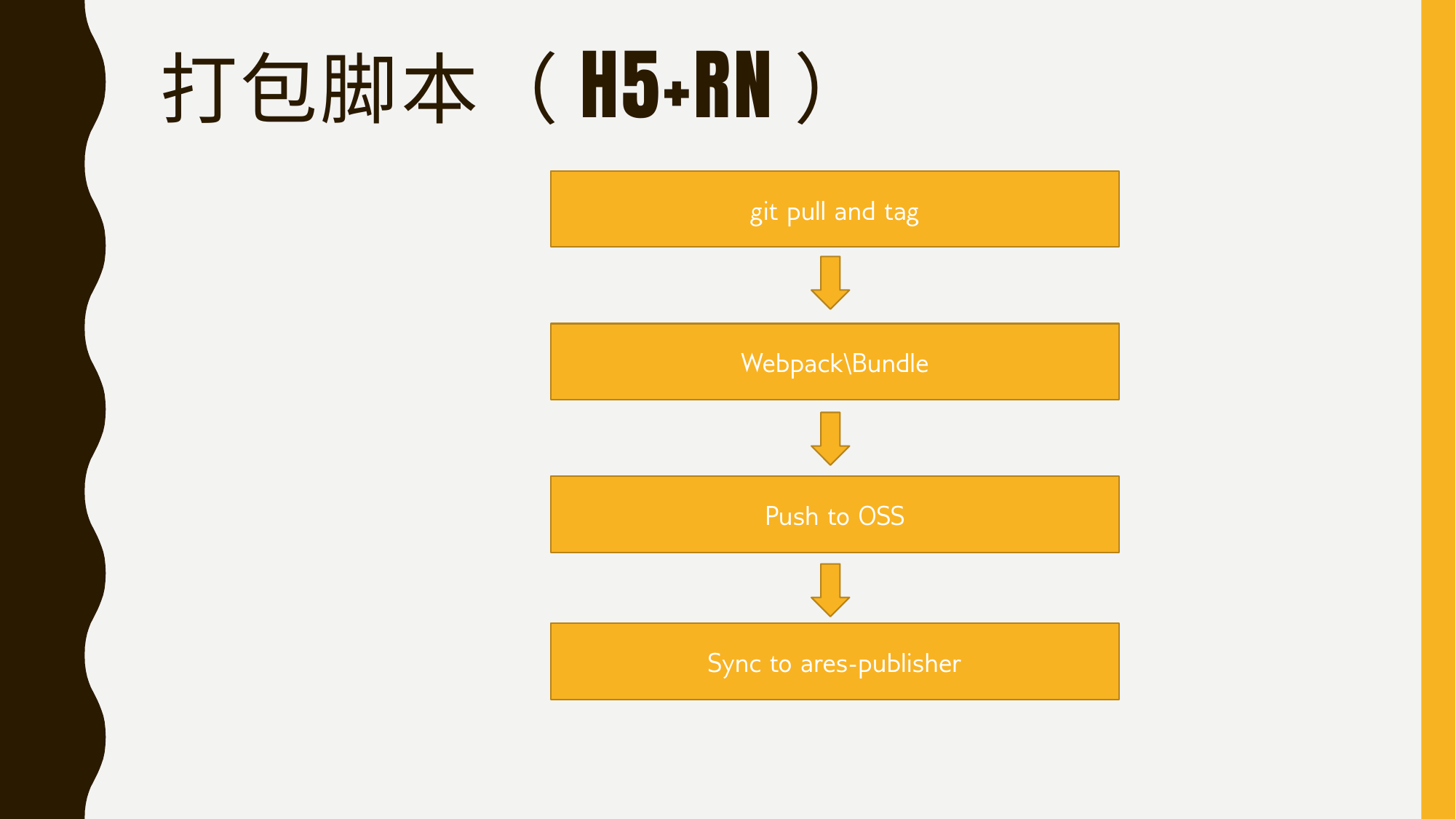

# 打包脚本（H5+RN）
git pull and tag

Webpack\Bundle

Push to OSS

Sync to ares-publisher